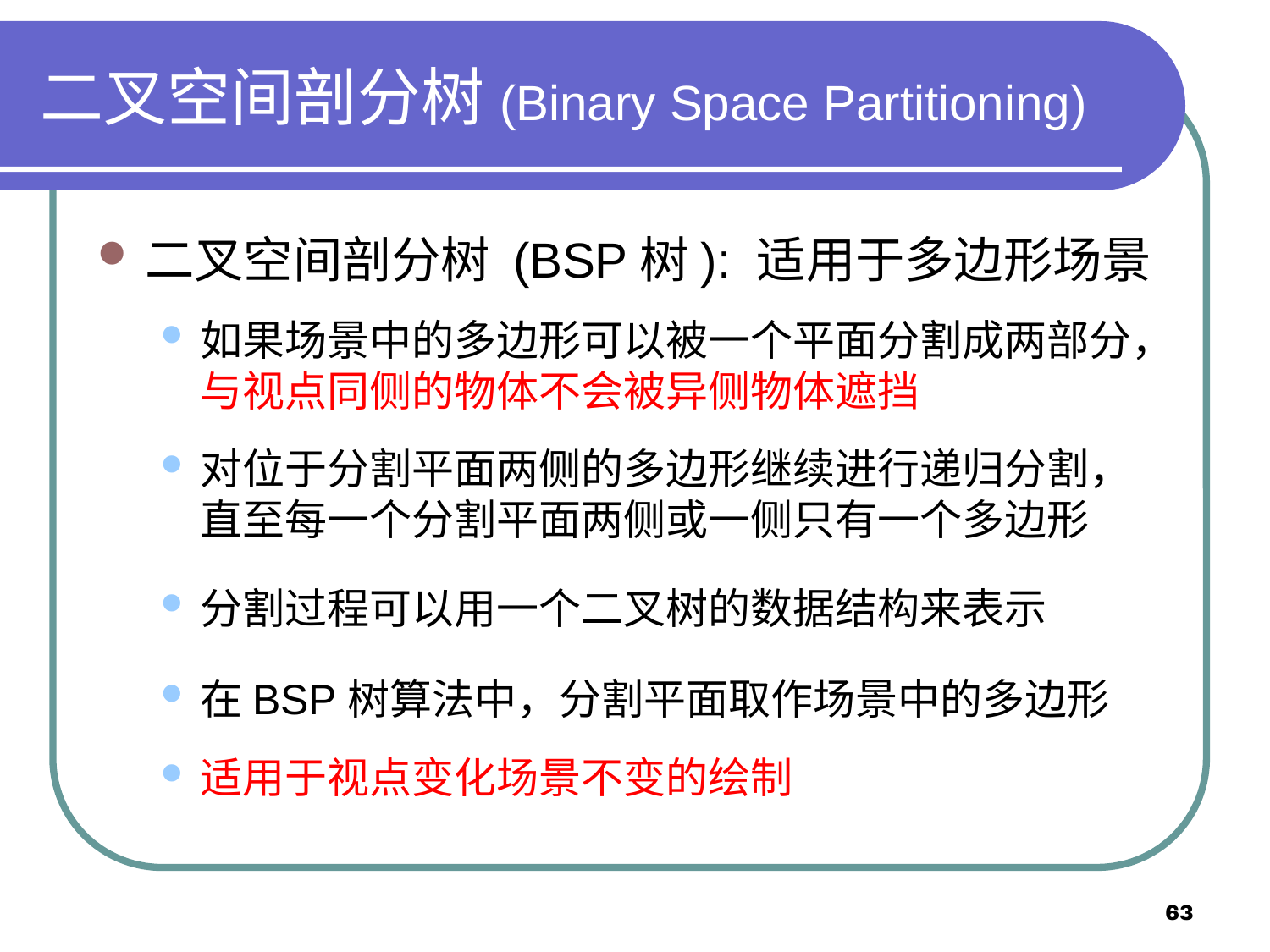

# 二叉空间剖分树(Binary Space Partitioning)
二叉空间剖分树 (BSP树): 适用于多边形场景
如果场景中的多边形可以被一个平面分割成两部分，与视点同侧的物体不会被异侧物体遮挡
对位于分割平面两侧的多边形继续进行递归分割，直至每一个分割平面两侧或一侧只有一个多边形
分割过程可以用一个二叉树的数据结构来表示
在BSP树算法中，分割平面取作场景中的多边形
适用于视点变化场景不变的绘制
63